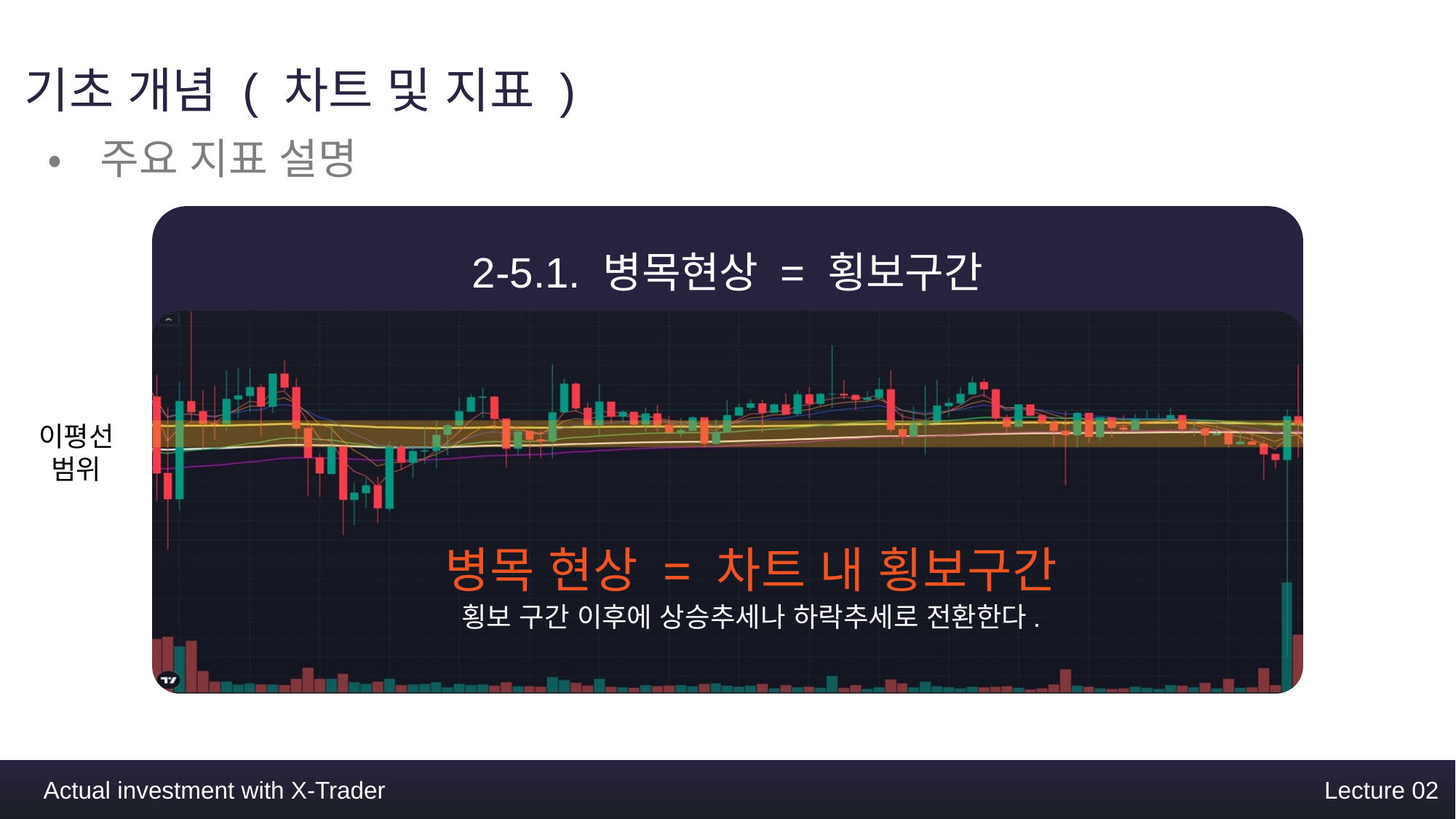

기초 개념 ( 차트 및 지표 )
•주요 지표 설명

2-5.1. 병목현상 = 횡보구간

이평선 범위

병목 현상 = 차트 내 횡보구간
횡보 구간 이후에 상승추세나 하락추세로 전환한다.

Actual investment with X-Trader
Lecture 02